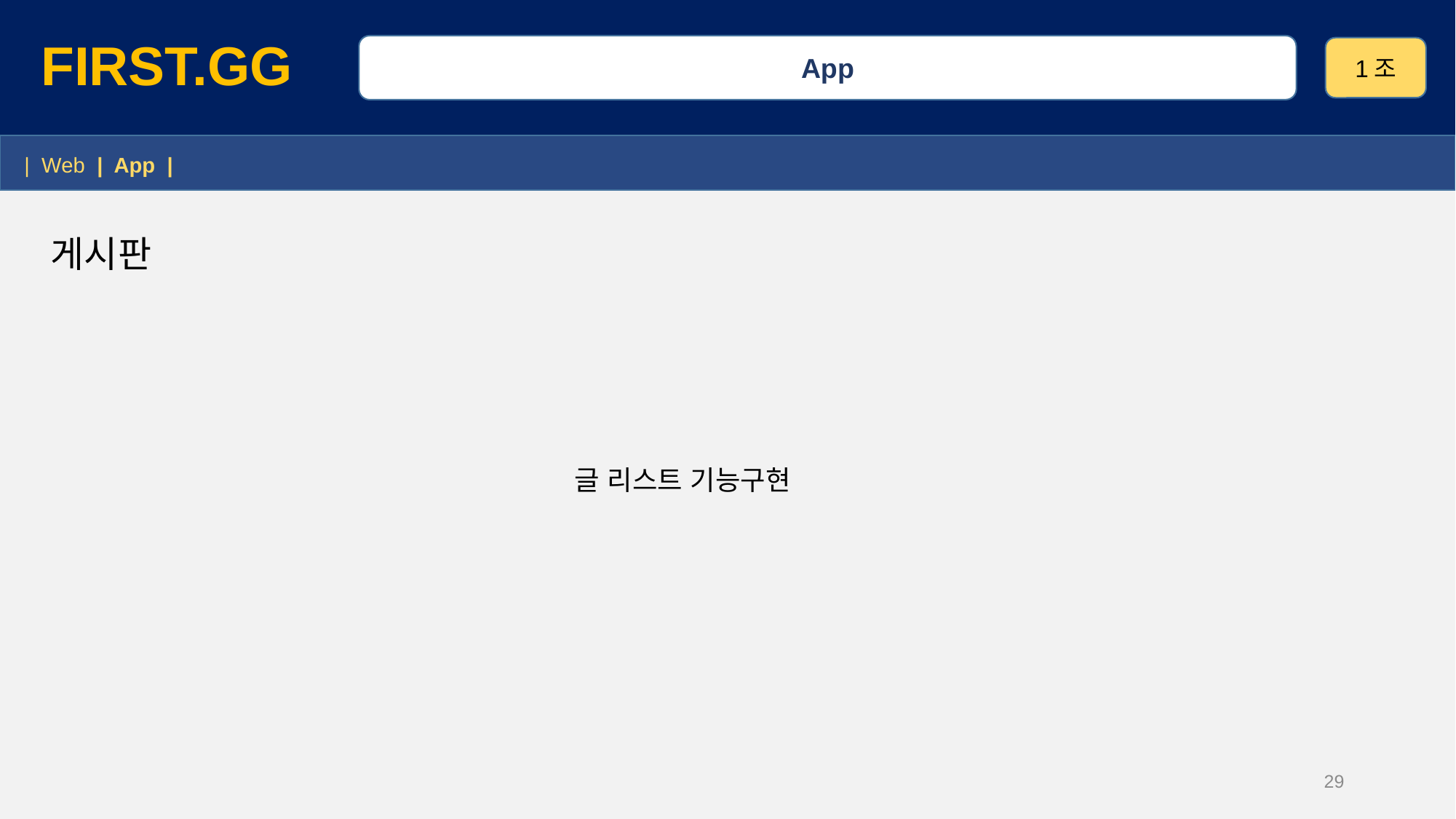

FIRST.GG
App
1조
  |  Web  |  App  |
게시판
글 리스트 기능구현
29